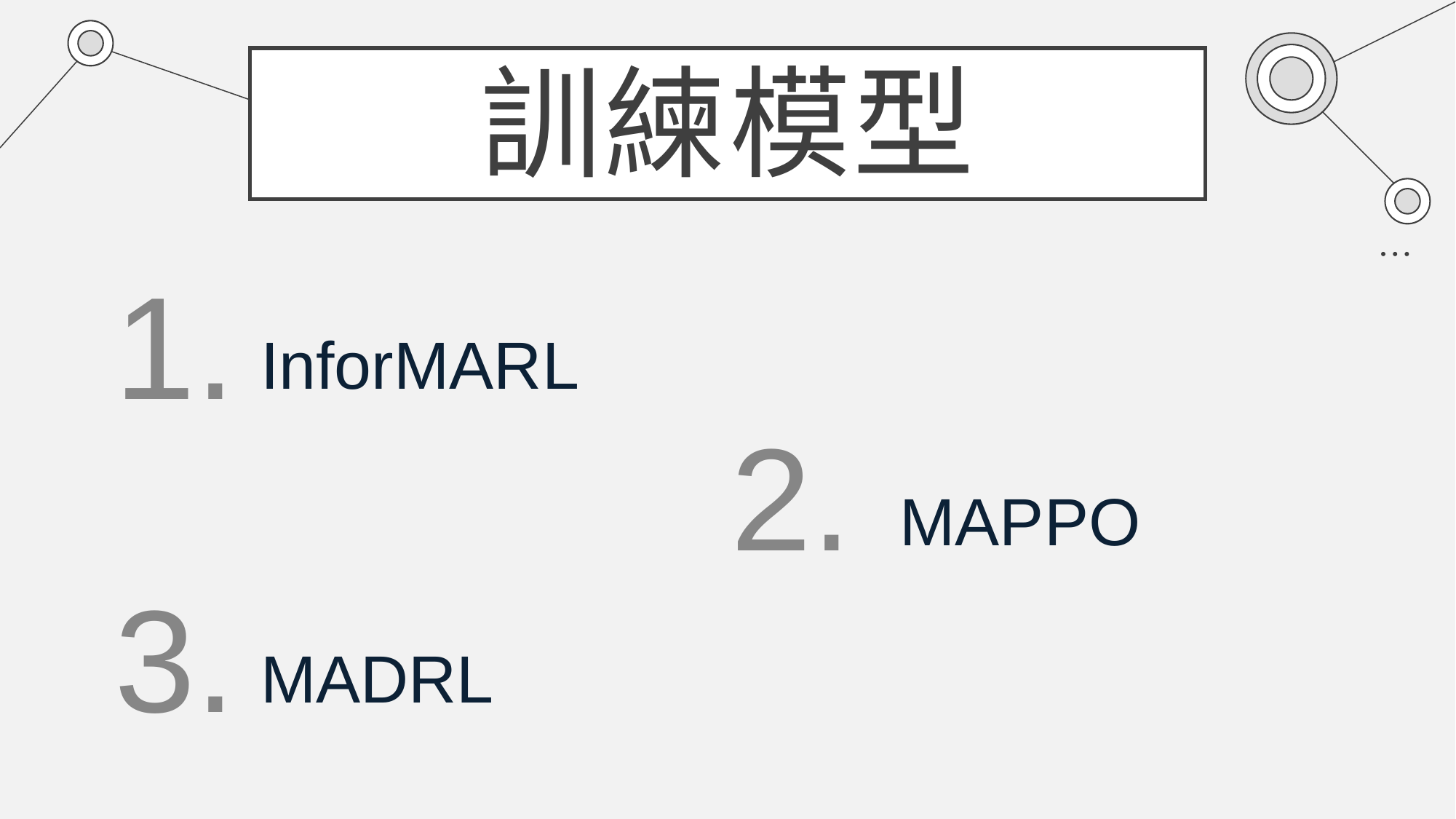

# 訓練模型
1.
InforMARL
2.
MAPPO
3.
MADRL